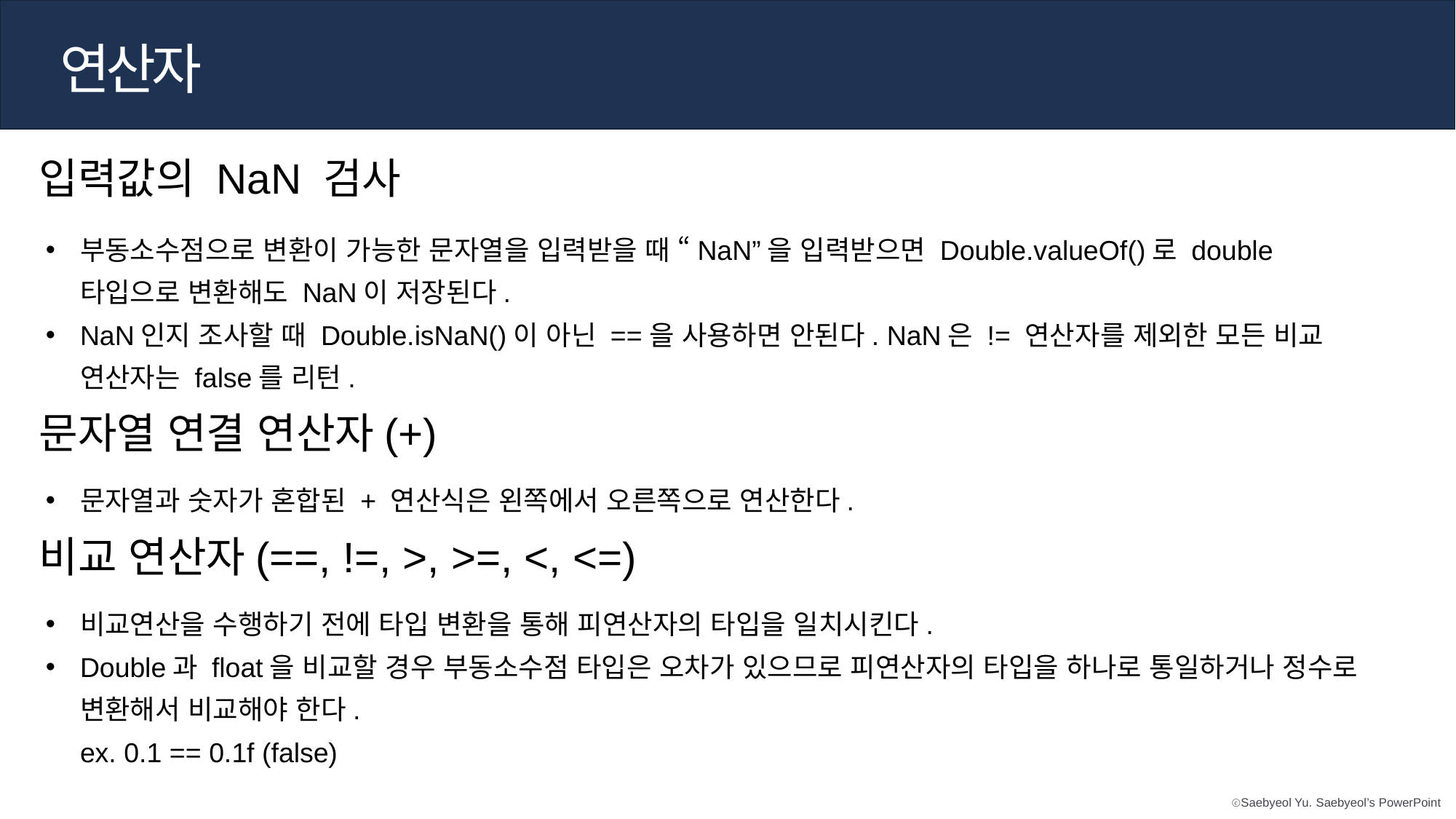

연산자
입력값의 NaN 검사
부동소수점으로 변환이 가능한 문자열을 입력받을 때 “NaN”을 입력받으면 Double.valueOf()로 double 타입으로 변환해도 NaN이 저장된다.
NaN인지 조사할 때 Double.isNaN()이 아닌 ==을 사용하면 안된다. NaN은 != 연산자를 제외한 모든 비교 연산자는 false를 리턴.
문자열 연결 연산자(+)
문자열과 숫자가 혼합된 + 연산식은 왼쪽에서 오른쪽으로 연산한다.
비교 연산자(==, !=, >, >=, <, <=)
비교연산을 수행하기 전에 타입 변환을 통해 피연산자의 타입을 일치시킨다.
Double과 float을 비교할 경우 부동소수점 타입은 오차가 있으므로 피연산자의 타입을 하나로 통일하거나 정수로 변환해서 비교해야 한다.
ex. 0.1 == 0.1f (false)